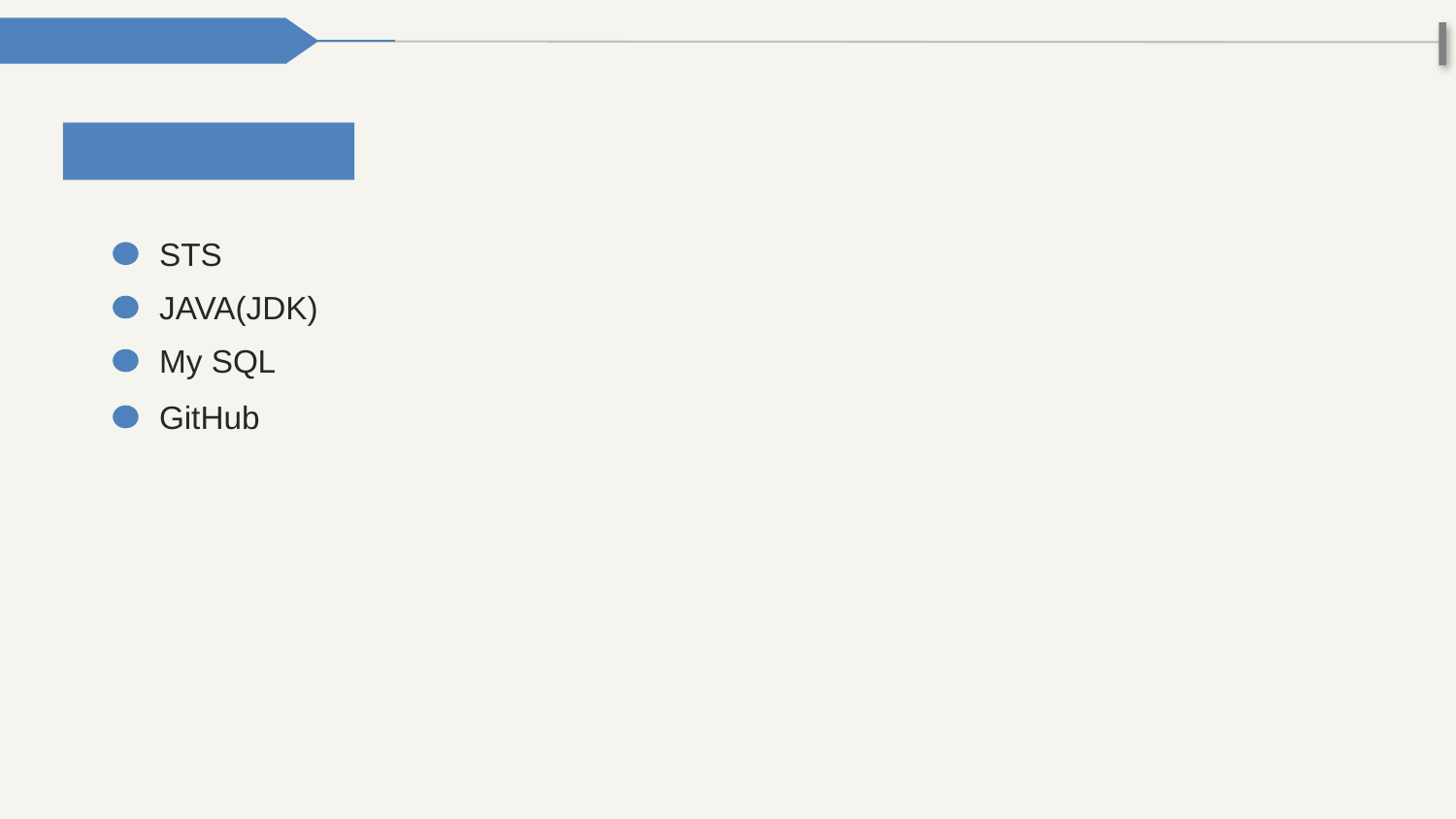

3-1. 개발환경 및 후기

개발환경
STS

JAVA(JDK)

My SQL

GitHub